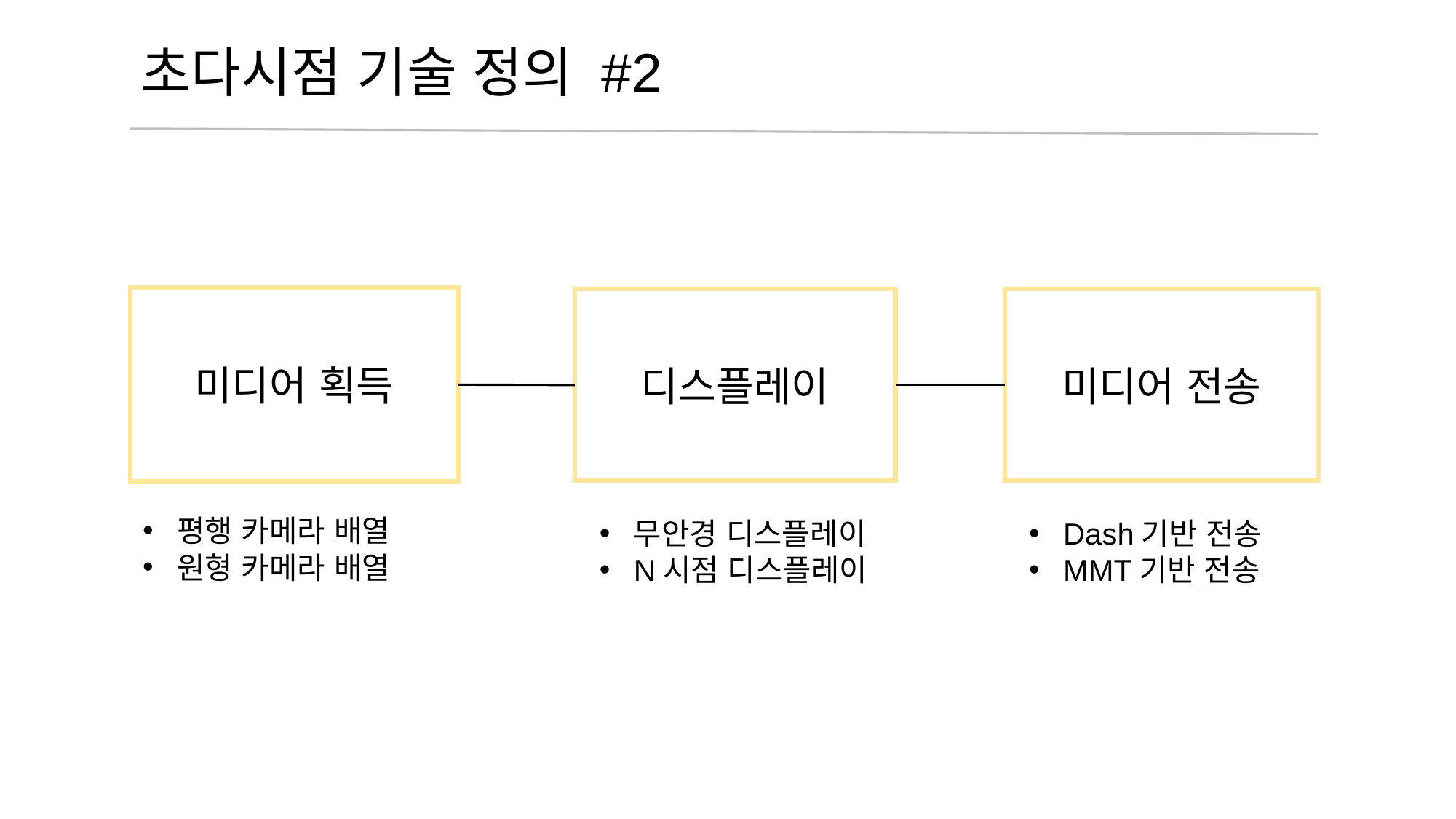

# 초다시점 기술 정의 #2
미디어 획득
평행 카메라 배열
원형 카메라 배열
디스플레이
무안경 디스플레이
N시점 디스플레이
미디어 전송
Dash기반 전송
MMT기반 전송